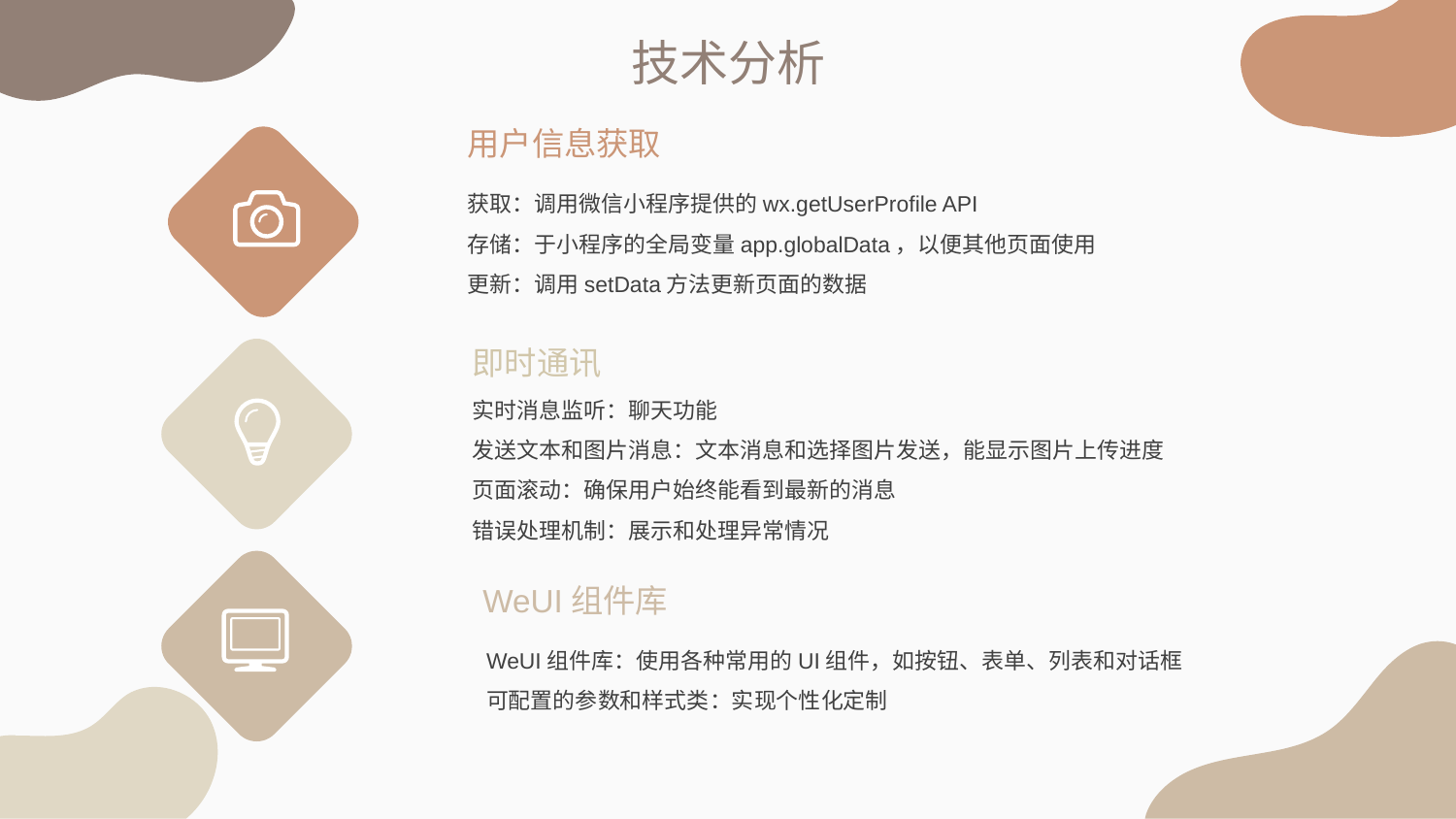

技术分析
用户信息获取

获取：调用微信小程序提供的wx.getUserProfile API
存储：于小程序的全局变量app.globalData，以便其他页面使用
更新：调用setData方法更新页面的数据

即时通讯
实时消息监听：聊天功能
发送文本和图片消息：文本消息和选择图片发送，能显示图片上传进度
页面滚动：确保用户始终能看到最新的消息
错误处理机制：展示和处理异常情况

WeUI组件库

WeUI组件库：使用各种常用的UI组件，如按钮、表单、列表和对话框
可配置的参数和样式类：实现个性化定制